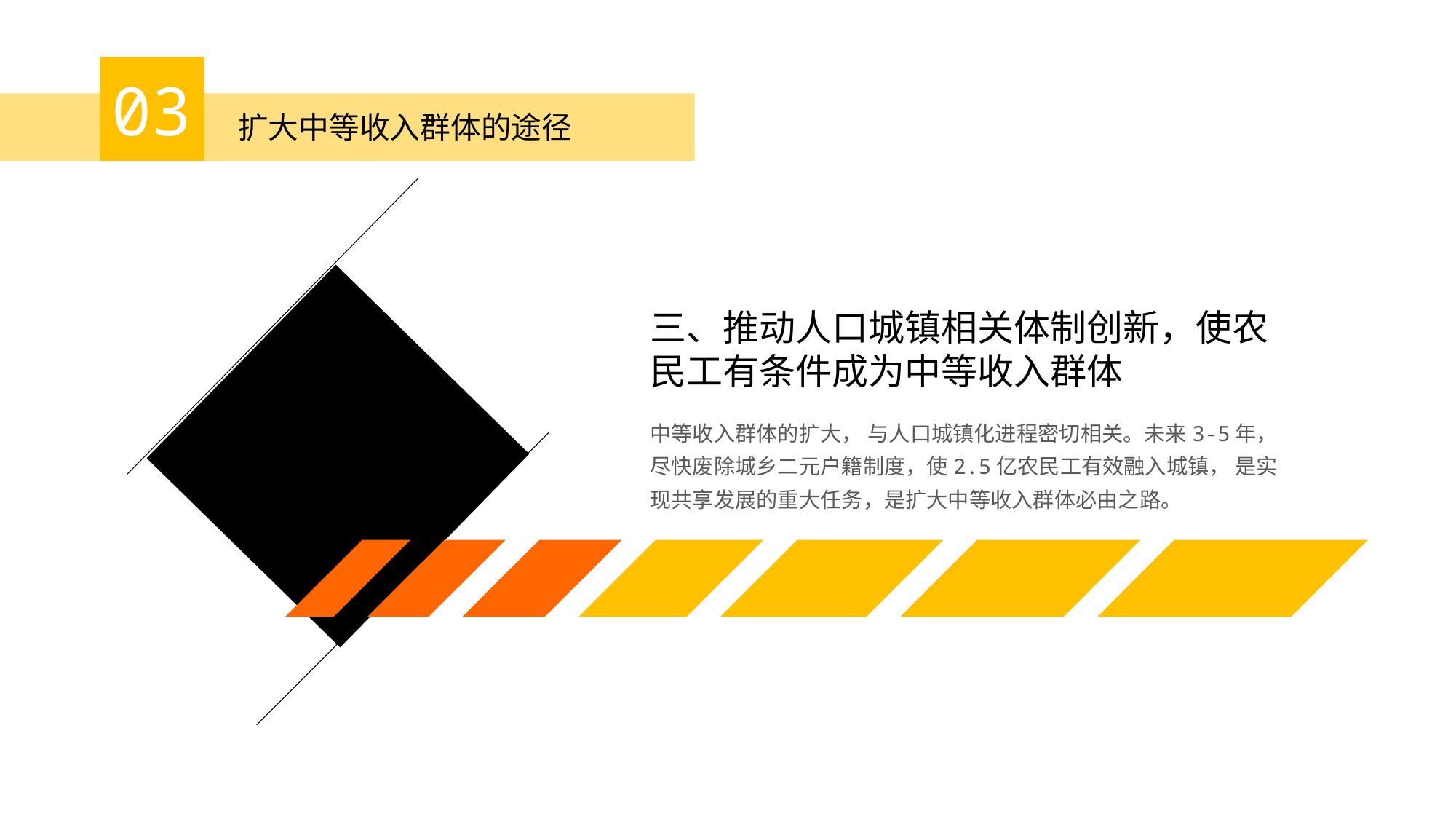

03

扩大中等收入群体的途径
三、推动人口城镇相关体制创新，使农民工有条件成为中等收入群体

中等收入群体的扩大， 与人口城镇化进程密切相关。未来3-5年， 尽快废除城乡二元户籍制度，使2.5亿农民工有效融入城镇， 是实现共享发展的重大任务，是扩大中等收入群体必由之路。